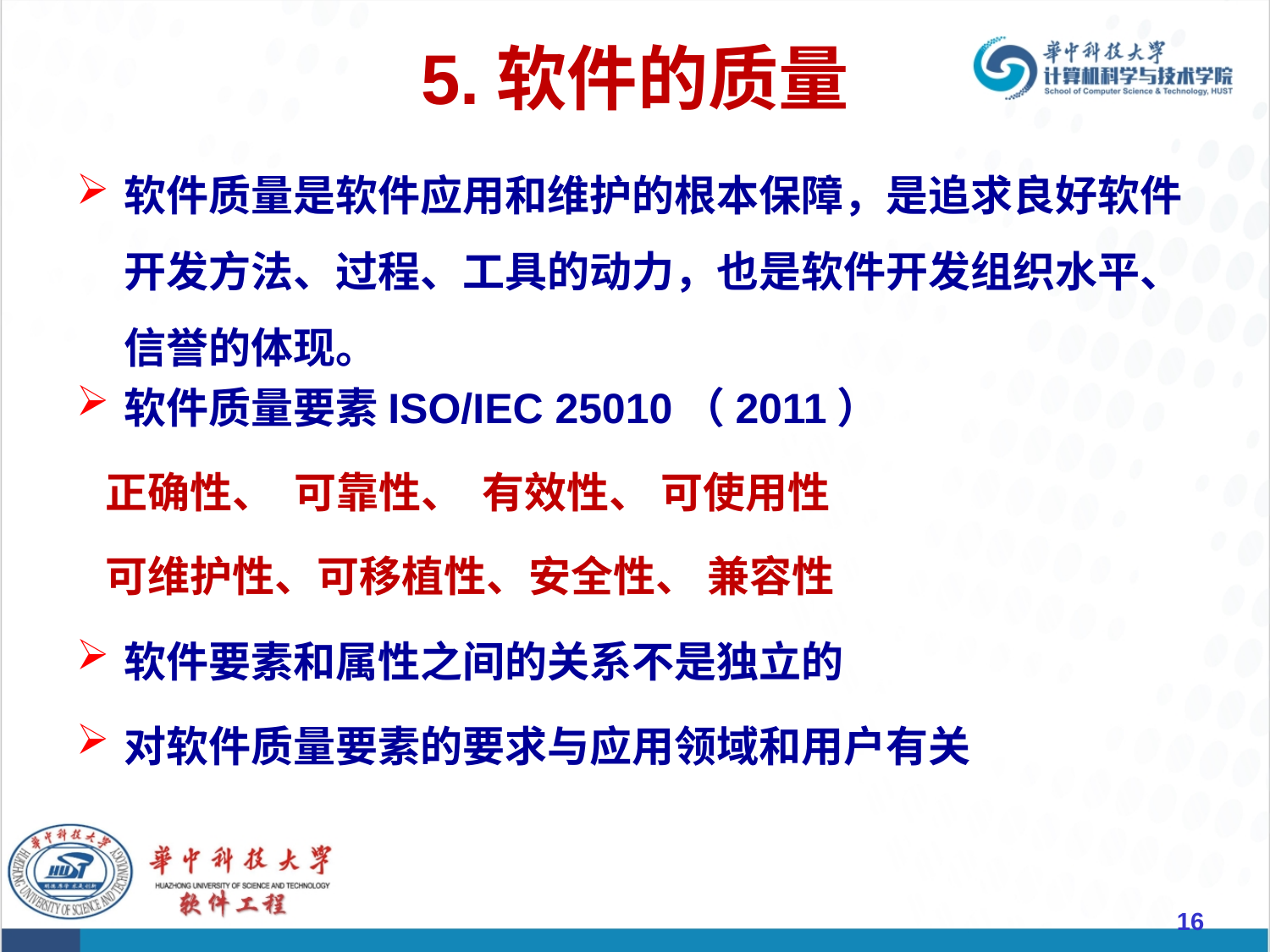

# 5.软件的质量
软件质量是软件应用和维护的根本保障，是追求良好软件开发方法、过程、工具的动力，也是软件开发组织水平、信誉的体现。
软件质量要素ISO/IEC 25010（2011）
  正确性、  可靠性、  有效性、 可使用性
  可维护性、可移植性、安全性、 兼容性
软件要素和属性之间的关系不是独立的
对软件质量要素的要求与应用领域和用户有关
16